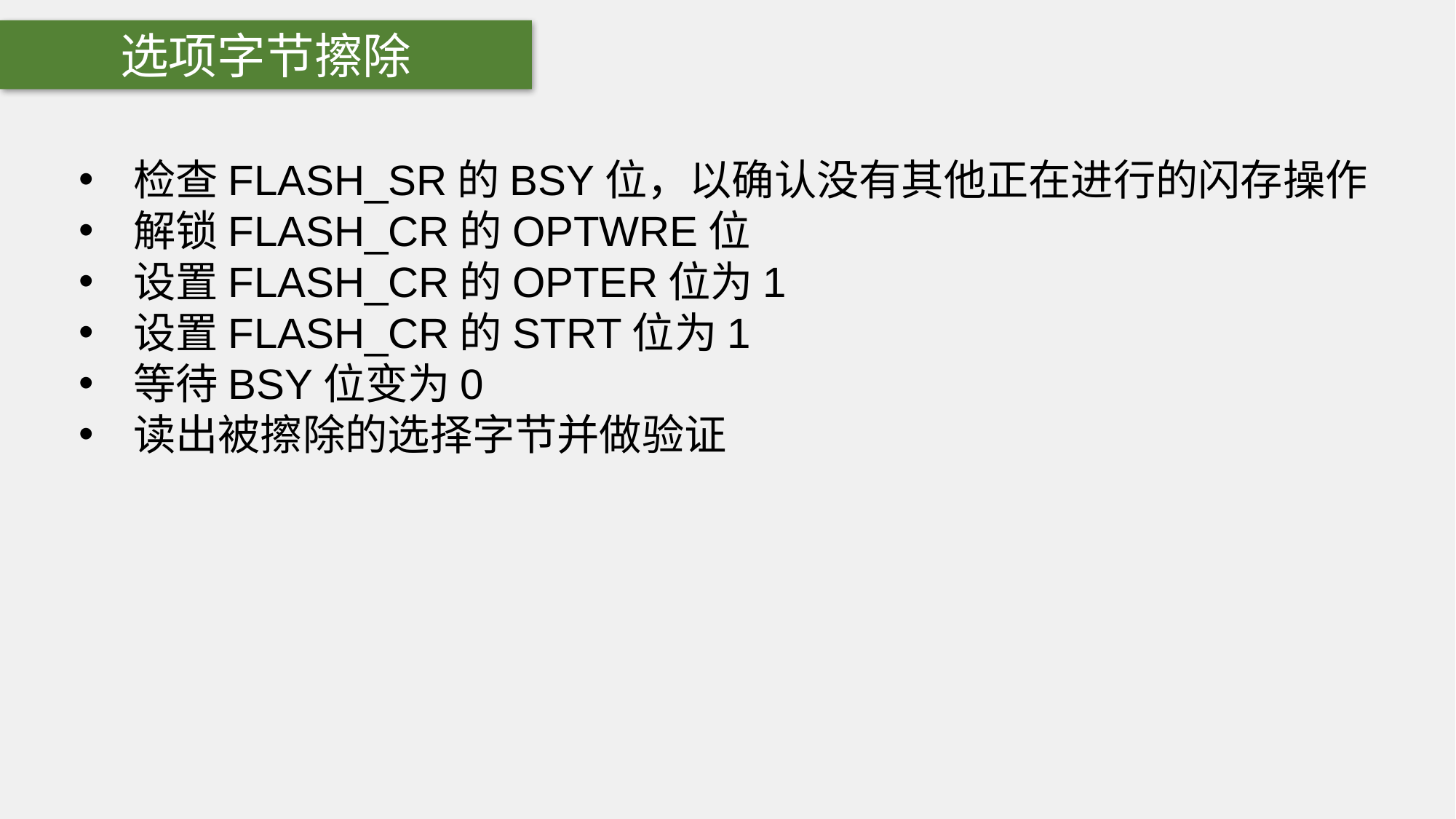

选项字节擦除
检查FLASH_SR的BSY位，以确认没有其他正在进行的闪存操作
解锁FLASH_CR的OPTWRE位
设置FLASH_CR的OPTER位为1
设置FLASH_CR的STRT位为1
等待BSY位变为0
读出被擦除的选择字节并做验证